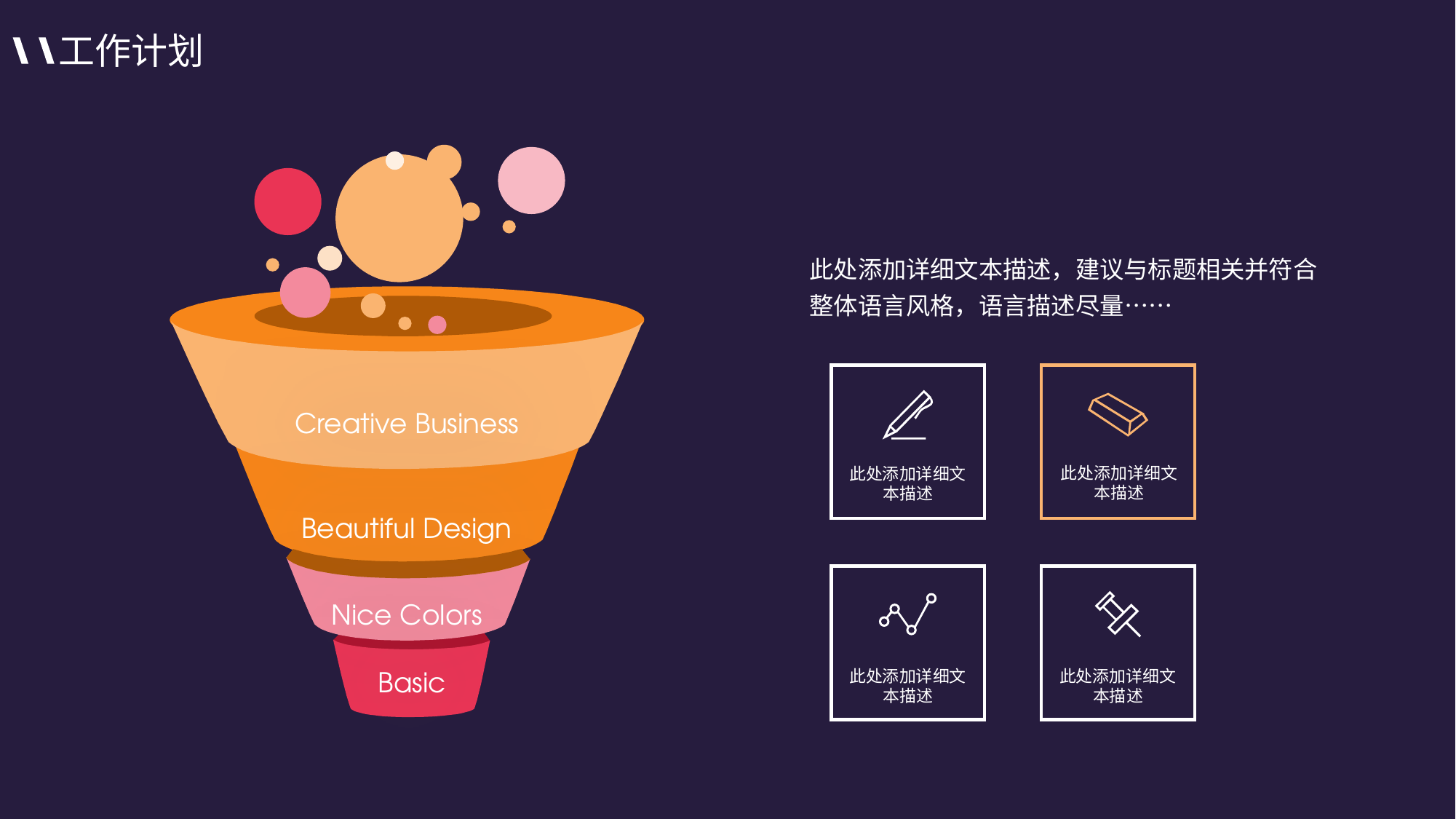

工作计划

此处添加详细文本描述，建议与标题相关并符合整体语言风格，语言描述尽量……

Creative Business

此处添加详细文本描述
此处添加详细文本描述
Beautiful Design

Nice Colors

Basic
此处添加详细文本描述
此处添加详细文本描述